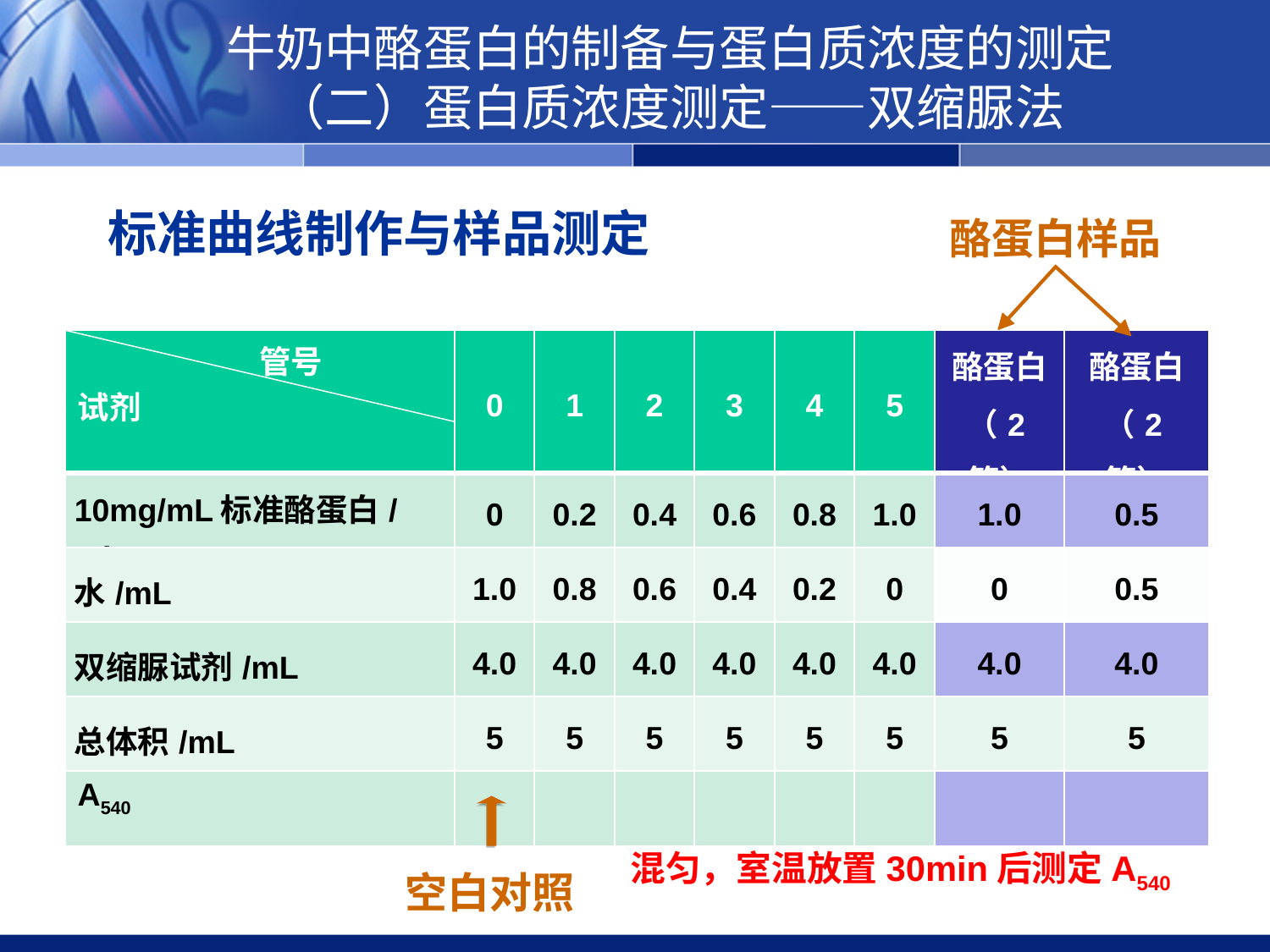

牛奶中酪蛋白的制备与蛋白质浓度的测定
（二）蛋白质浓度测定——双缩脲法
标准曲线制作与样品测定
酪蛋白样品

| 管号 试剂 | 0 | 1 | 2 | 3 | 4 | 5 | 酪蛋白（2管） | 酪蛋白（2管） |
| --- | --- | --- | --- | --- | --- | --- | --- | --- |
| 10mg/mL标准酪蛋白/mL | 0 | 0.2 | 0.4 | 0.6 | 0.8 | 1.0 | 1.0 | 0.5 |
| 水/mL | 1.0 | 0.8 | 0.6 | 0.4 | 0.2 | 0 | 0 | 0.5 |
| 双缩脲试剂/mL | 4.0 | 4.0 | 4.0 | 4.0 | 4.0 | 4.0 | 4.0 | 4.0 |
| 总体积/mL | 5 | 5 | 5 | 5 | 5 | 5 | 5 | 5 |
| A540 |  |  |  |  |  |  |  |  |

混匀，室温放置30min后测定A540
空白对照